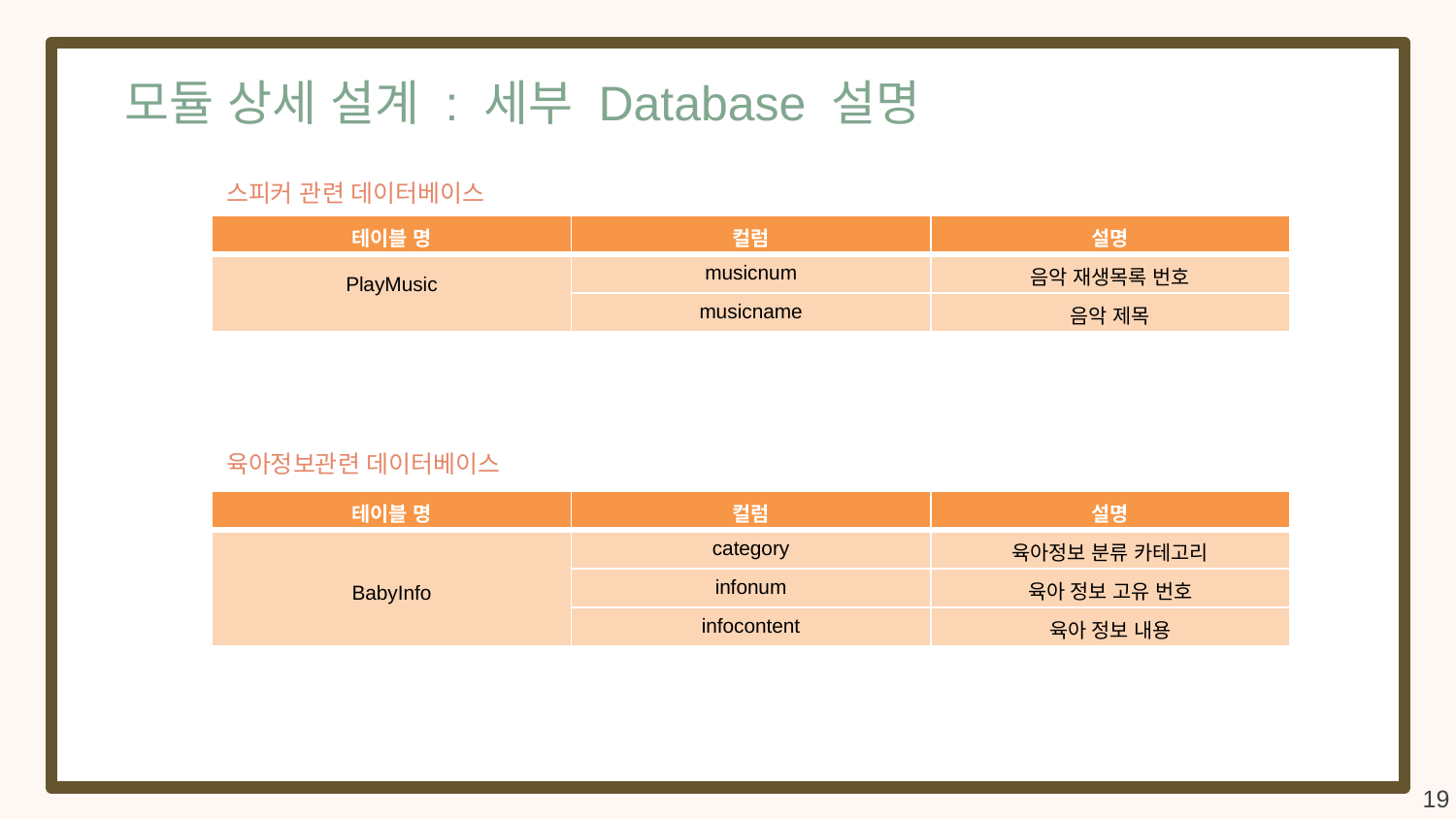

모듈 상세 설계 : 세부 Database 설명
스피커 관련 데이터베이스
| 테이블 명 | 컬럼 | 설명 |
| --- | --- | --- |
| PlayMusic | musicnum | 음악 재생목록 번호 |
|  | musicname | 음악 제목 |
육아정보관련 데이터베이스
| 테이블 명 | 컬럼 | 설명 |
| --- | --- | --- |
| BabyInfo | category | 육아정보 분류 카테고리 |
|  | infonum | 육아 정보 고유 번호 |
|  | infocontent | 육아 정보 내용 |
19